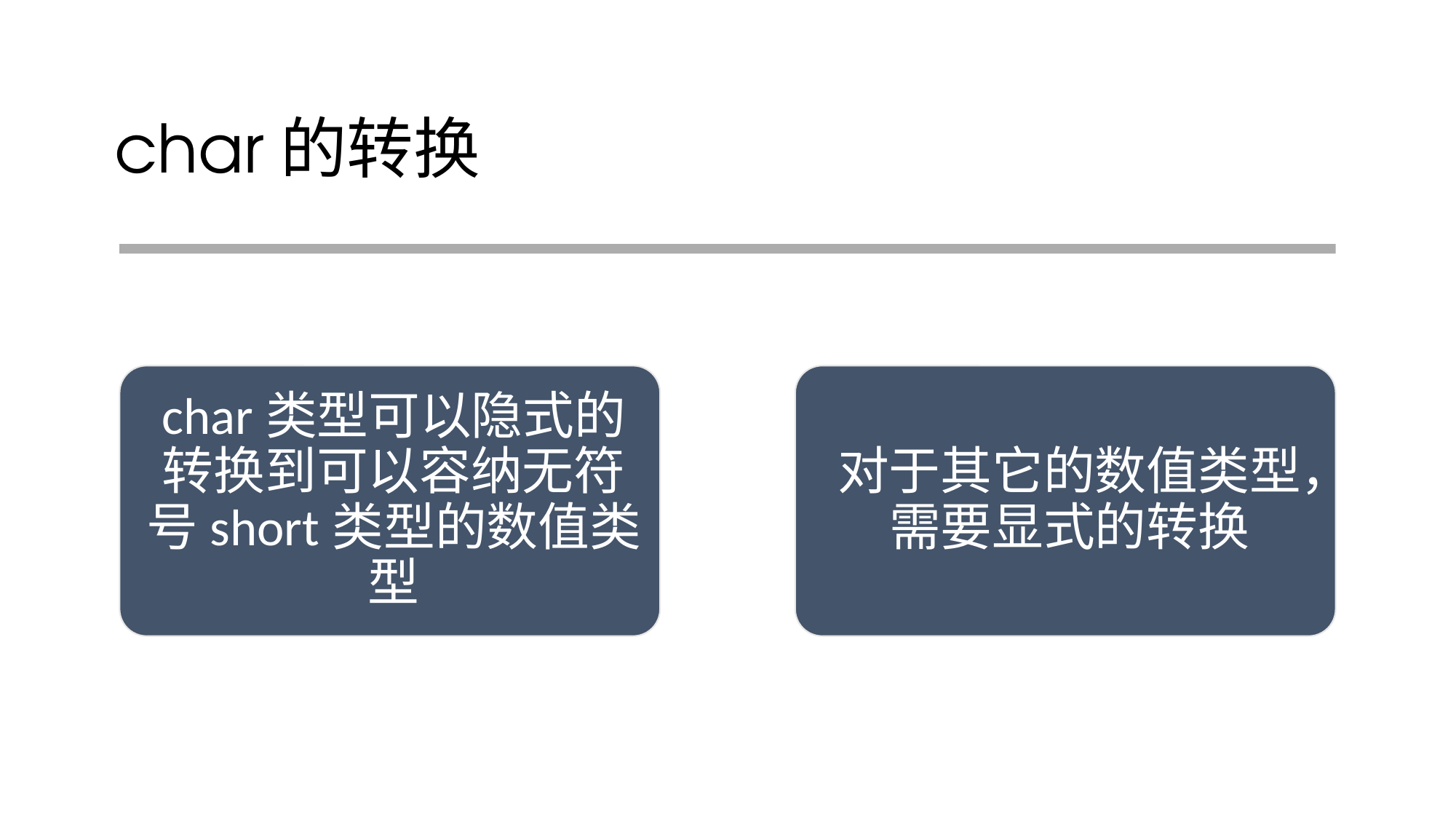

# char的转换

char类型可以隐式的转换到可以容纳无符号short类型的数值类型
对于其它的数值类型，需要显式的转换